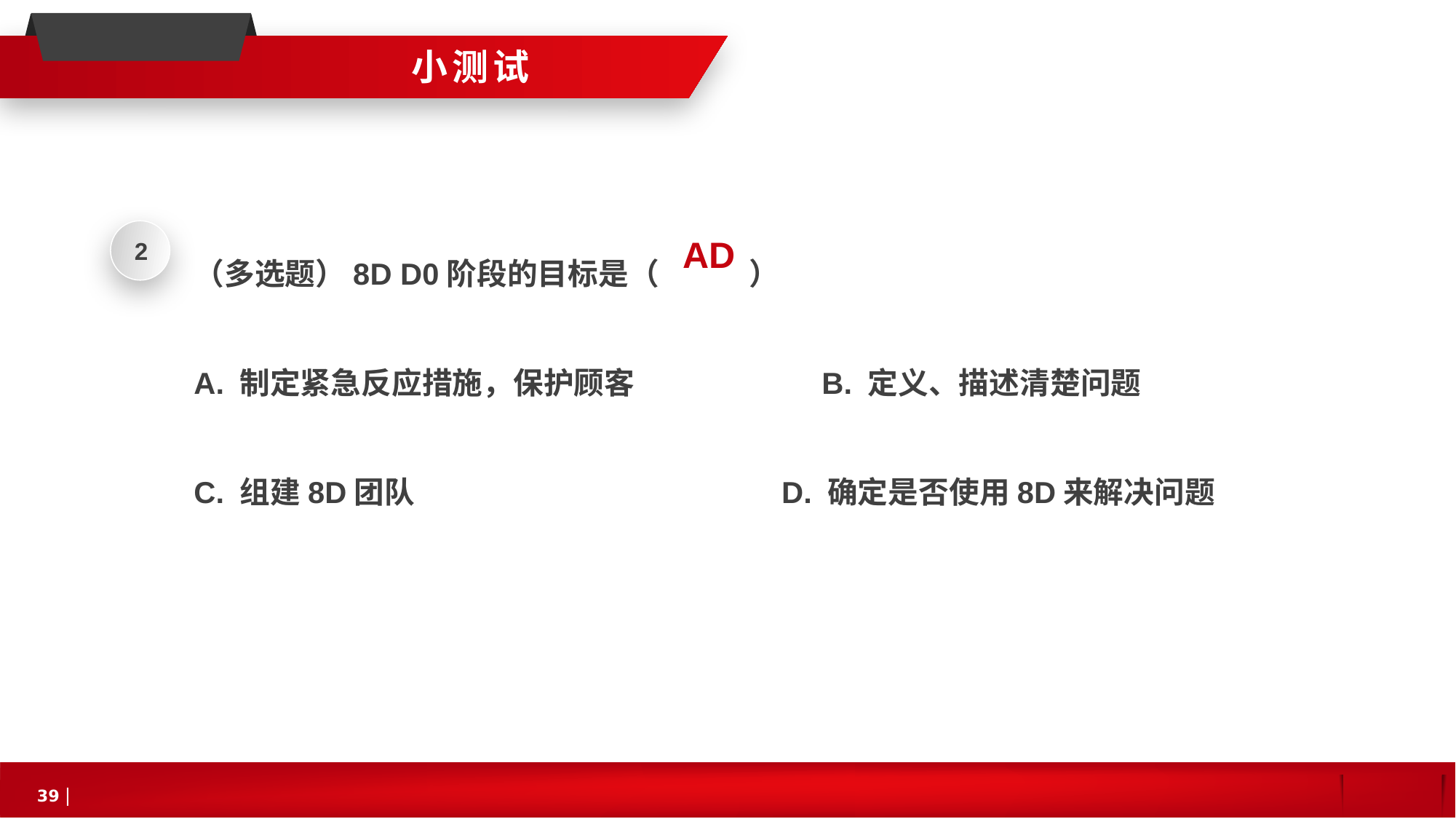

小测试
（多选题）8D D0阶段的目标是（             ）
A. 制定紧急反应措施，保护顾客                          B. 定义、描述清楚问题
C. 组建8D团队                                                    D. 确定是否使用8D来解决问题

2
AD